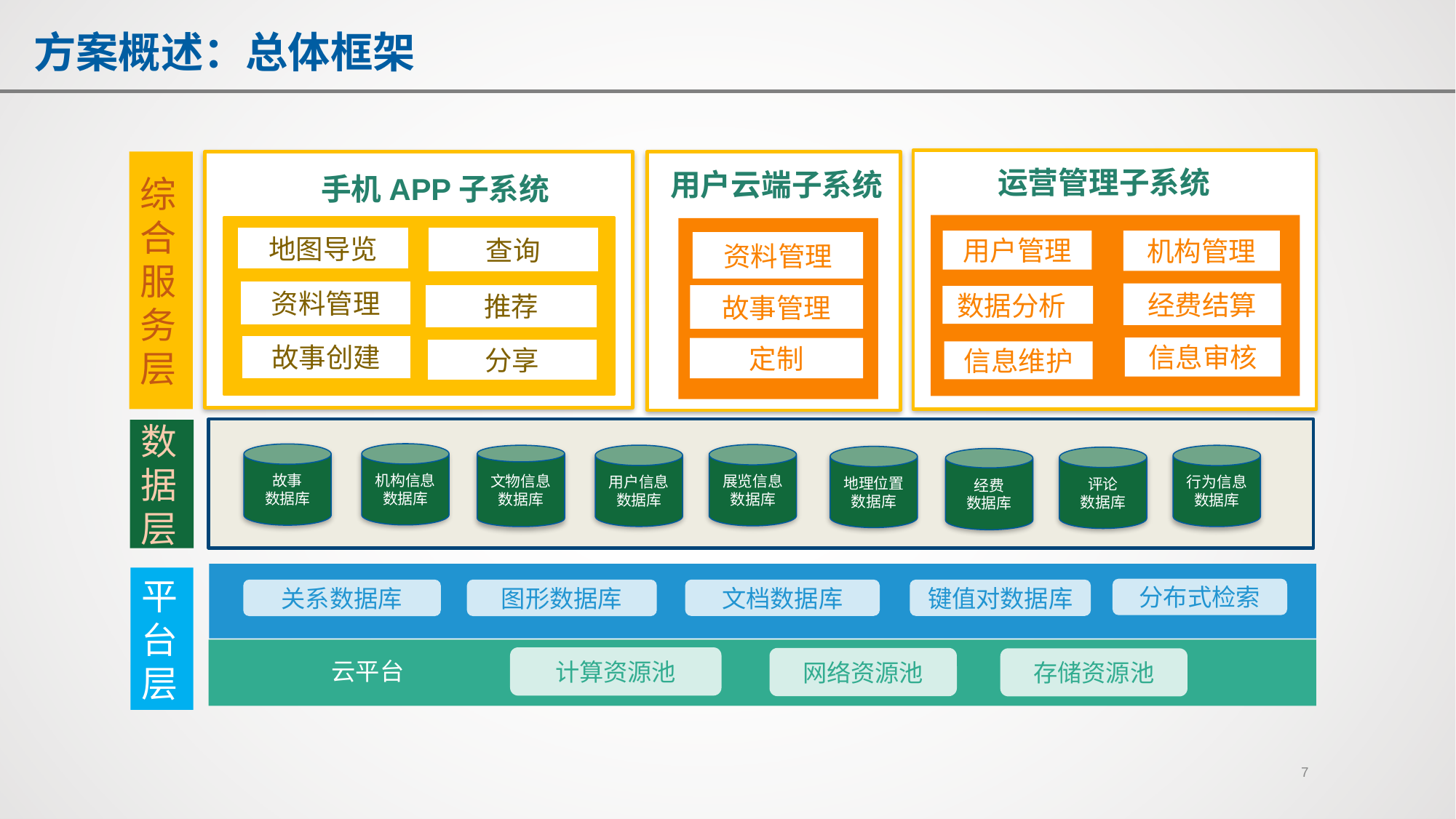

方案概述：总体框架

综合服务层

运营管理子系统
用户云端子系统
手机APP子系统

资料管理
故事管理
定制
地图导览
查询
机构管理
用户管理
资料管理
经费结算
推荐
数据分析
故事创建
信息审核
分享
信息维护

数据层
机构信息数据库
故事
数据库
展览信息
数据库

用户信息
数据库

文物信息
数据库

行为信息
数据库

地理位置
数据库
评论
数据库
经费
数据库

关系数据库
图形数据库
文档数据库
键值对数据库
平台层
分布式检索

云平台
计算资源池
网络资源池
存储资源池
7